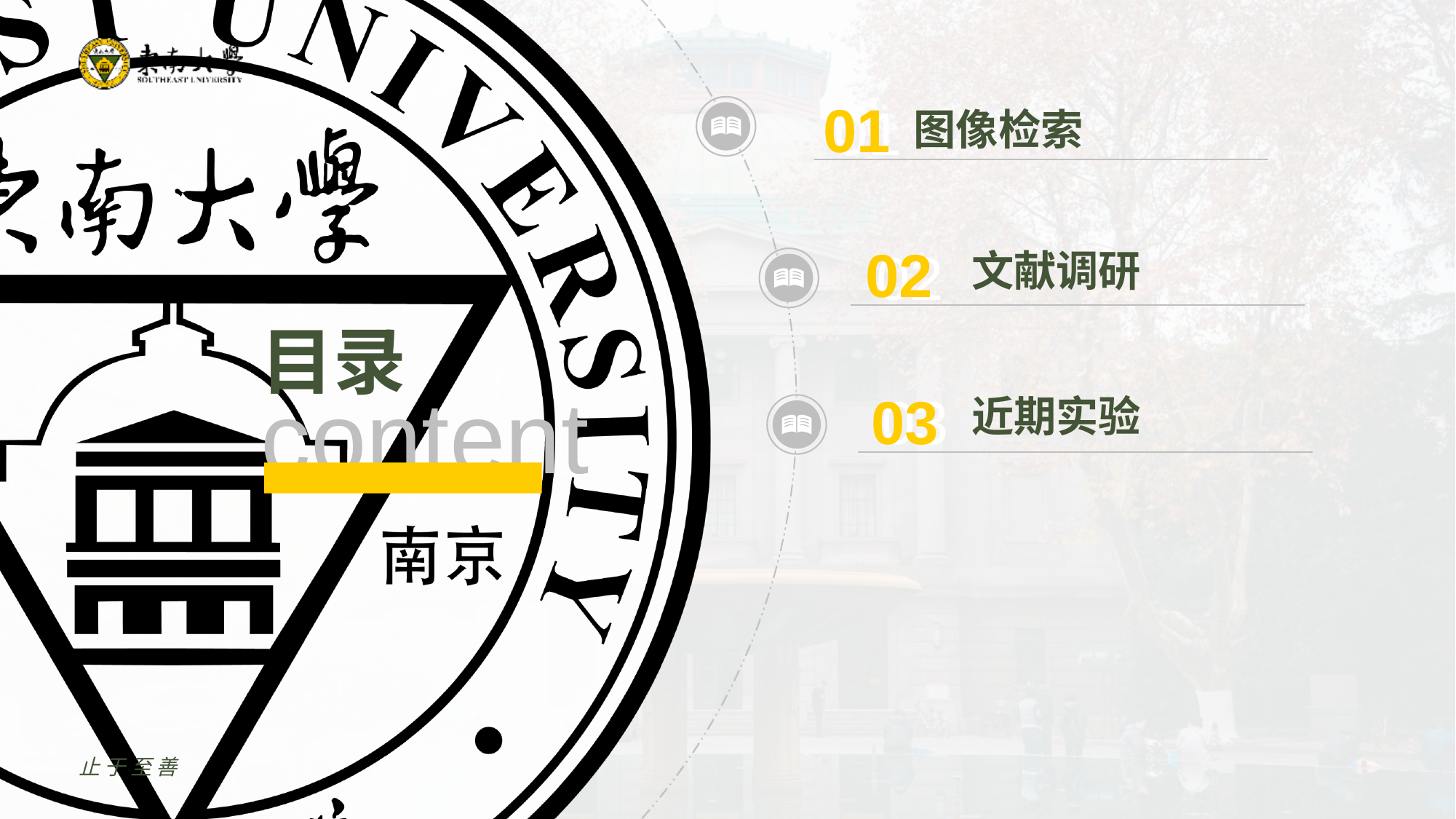

01
01

图像检索
02
02
文献调研

03
03
近期实验

止于至善